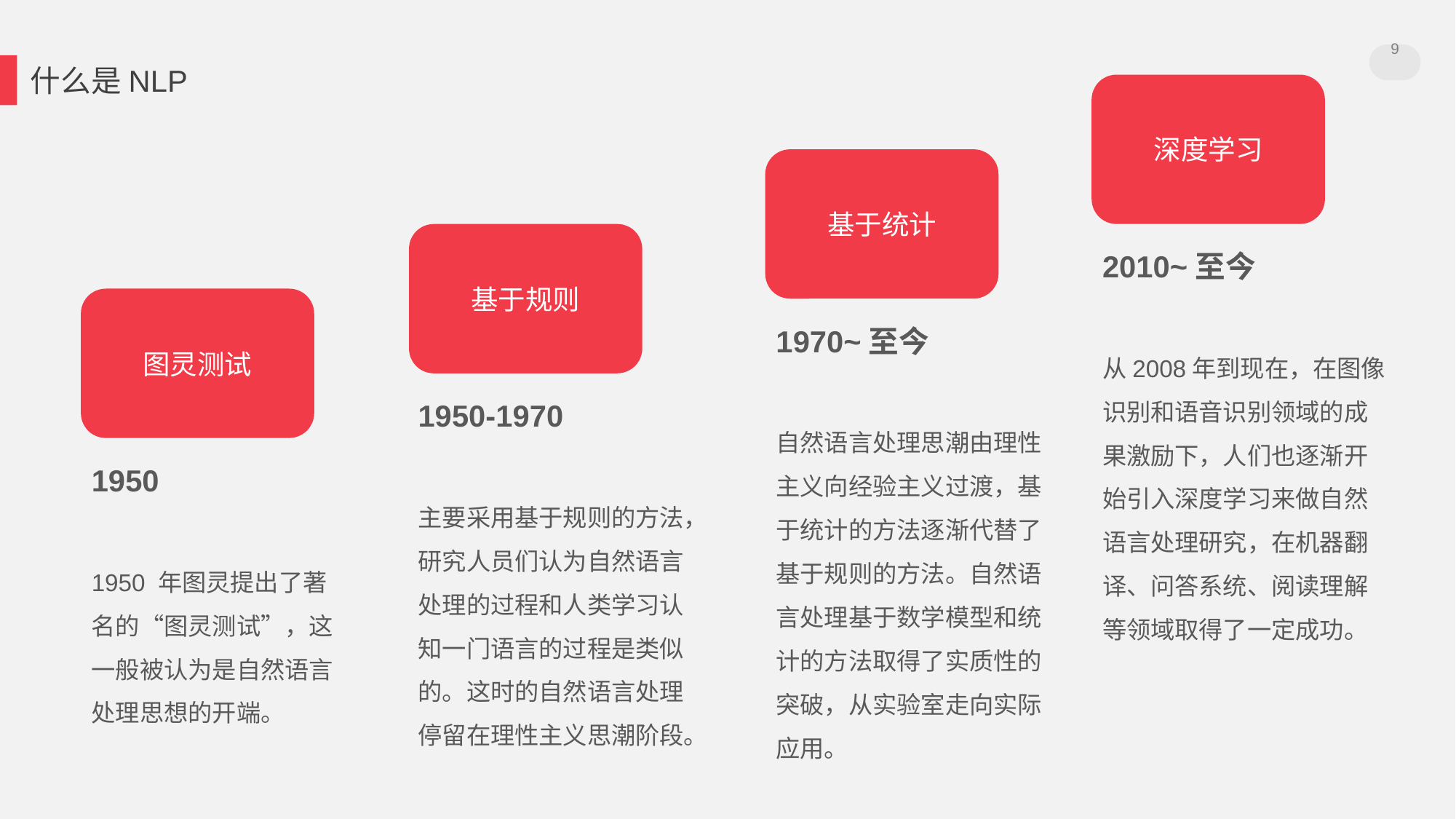

9
什么是NLP
深度学习
基于统计
2010~至今

从2008年到现在，在图像识别和语音识别领域的成果激励下，人们也逐渐开始引入深度学习来做自然语言处理研究，在机器翻译、问答系统、阅读理解等领域取得了一定成功。
基于规则
图灵测试
1970~至今

自然语言处理思潮由理性主义向经验主义过渡，基于统计的方法逐渐代替了基于规则的方法。自然语言处理基于数学模型和统计的方法取得了实质性的突破，从实验室走向实际应用。
1950-1970

主要采用基于规则的方法，研究人员们认为自然语言处理的过程和人类学习认知一门语言的过程是类似的。这时的自然语言处理停留在理性主义思潮阶段。
1950

1950 年图灵提出了著名的“图灵测试”，这一般被认为是自然语言处理思想的开端。